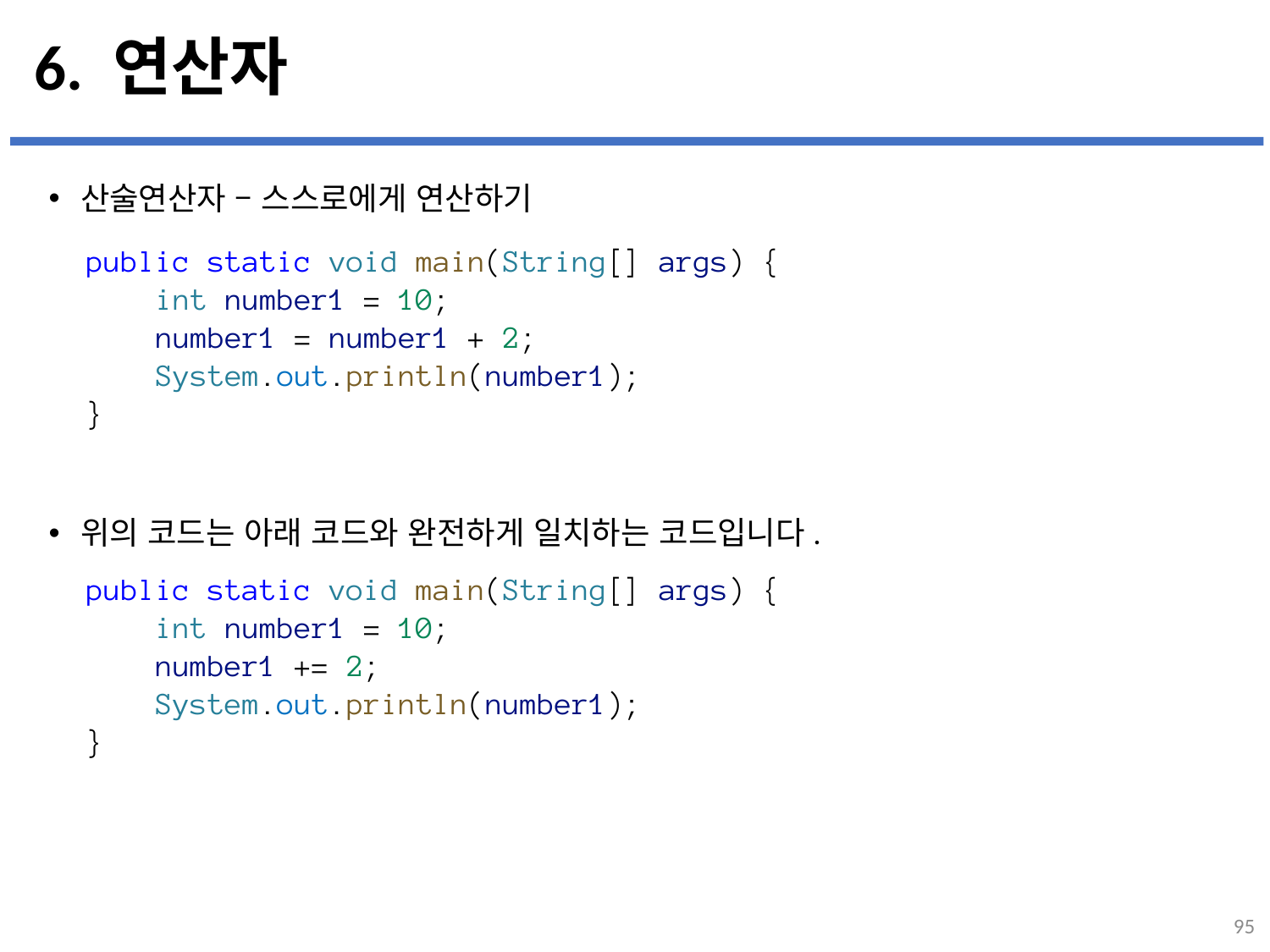

# 6. 연산자
산술연산자 – 스스로에게 연산하기

위의 코드는 아래 코드와 완전하게 일치하는 코드입니다.

...

설명
public static void main(String[] args) {
    int number1 = 10;
    number1 = number1 + 2;
    System.out.println(number1);
}
public static void main(String[] args) {
    int number1 = 10;
    number1 += 2;
    System.out.println(number1);
}
95